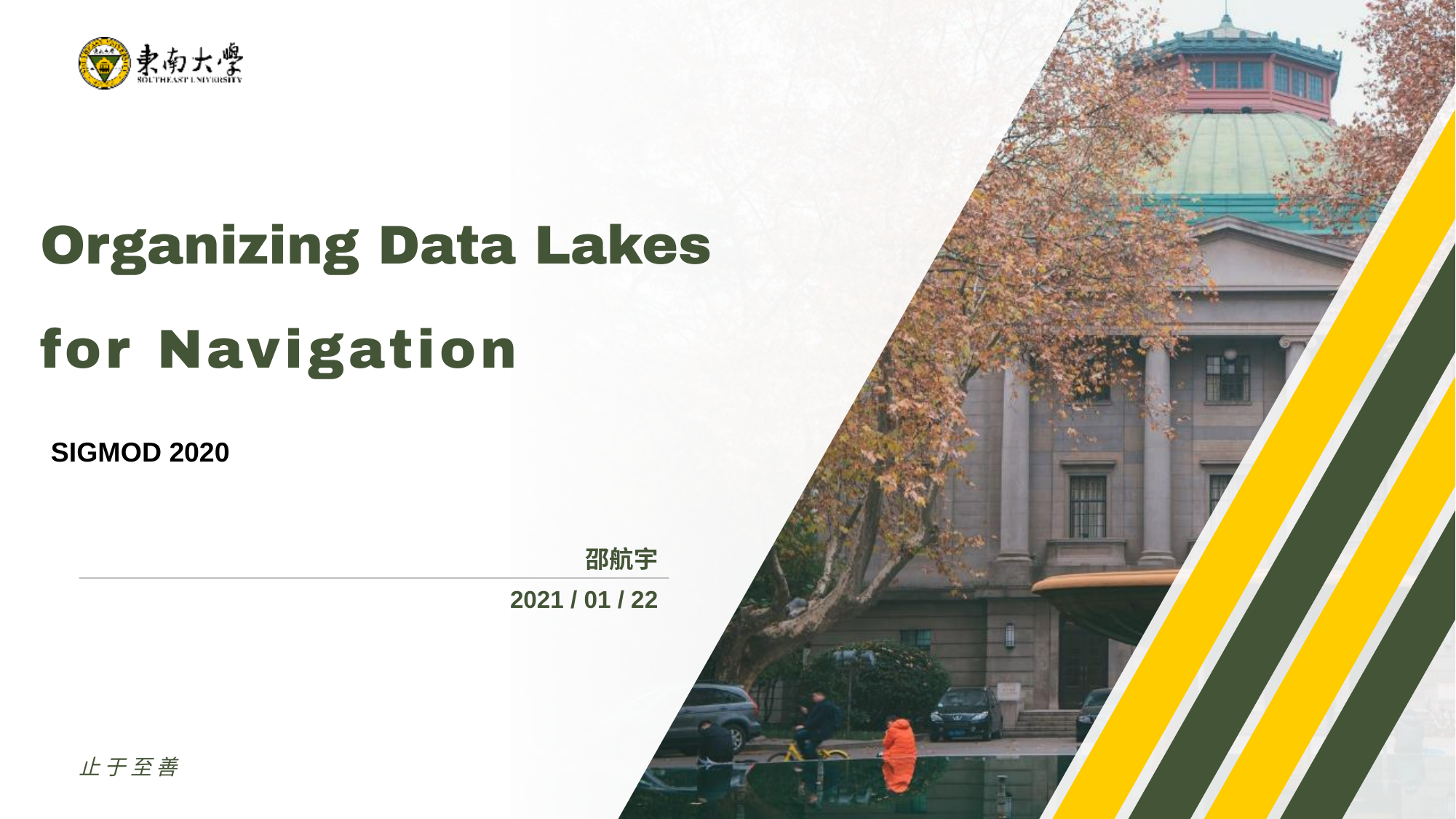

Organizing Data Lakes
for Navigation
SIGMOD 2020
邵航宇
2021 / 01 / 22
止于至善